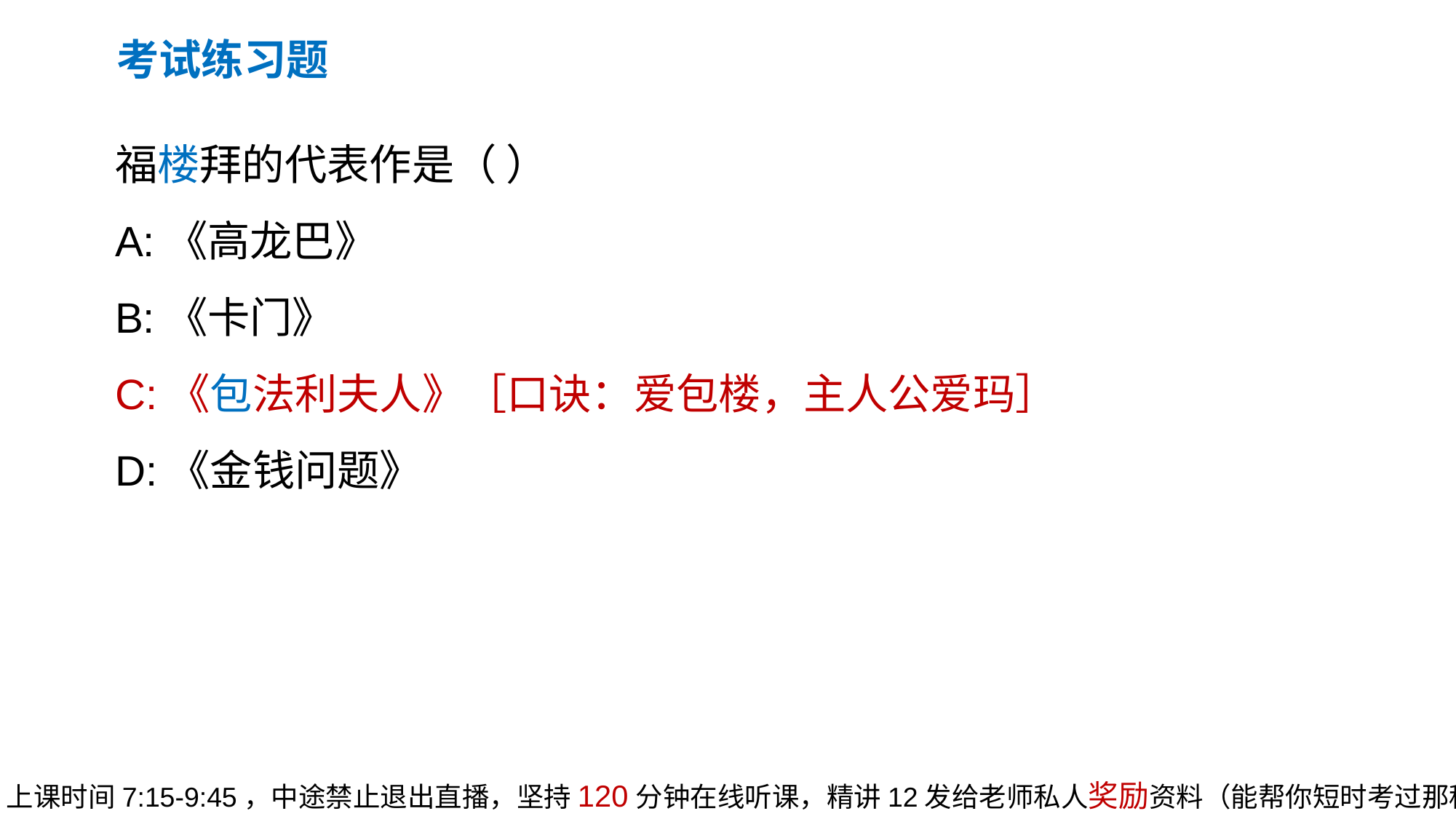

考试练习题
福楼拜的代表作是（ ）
A:《高龙巴》
B:《卡门》
C:《包法利夫人》［口诀：爱包楼，主人公爱玛］
D:《金钱问题》